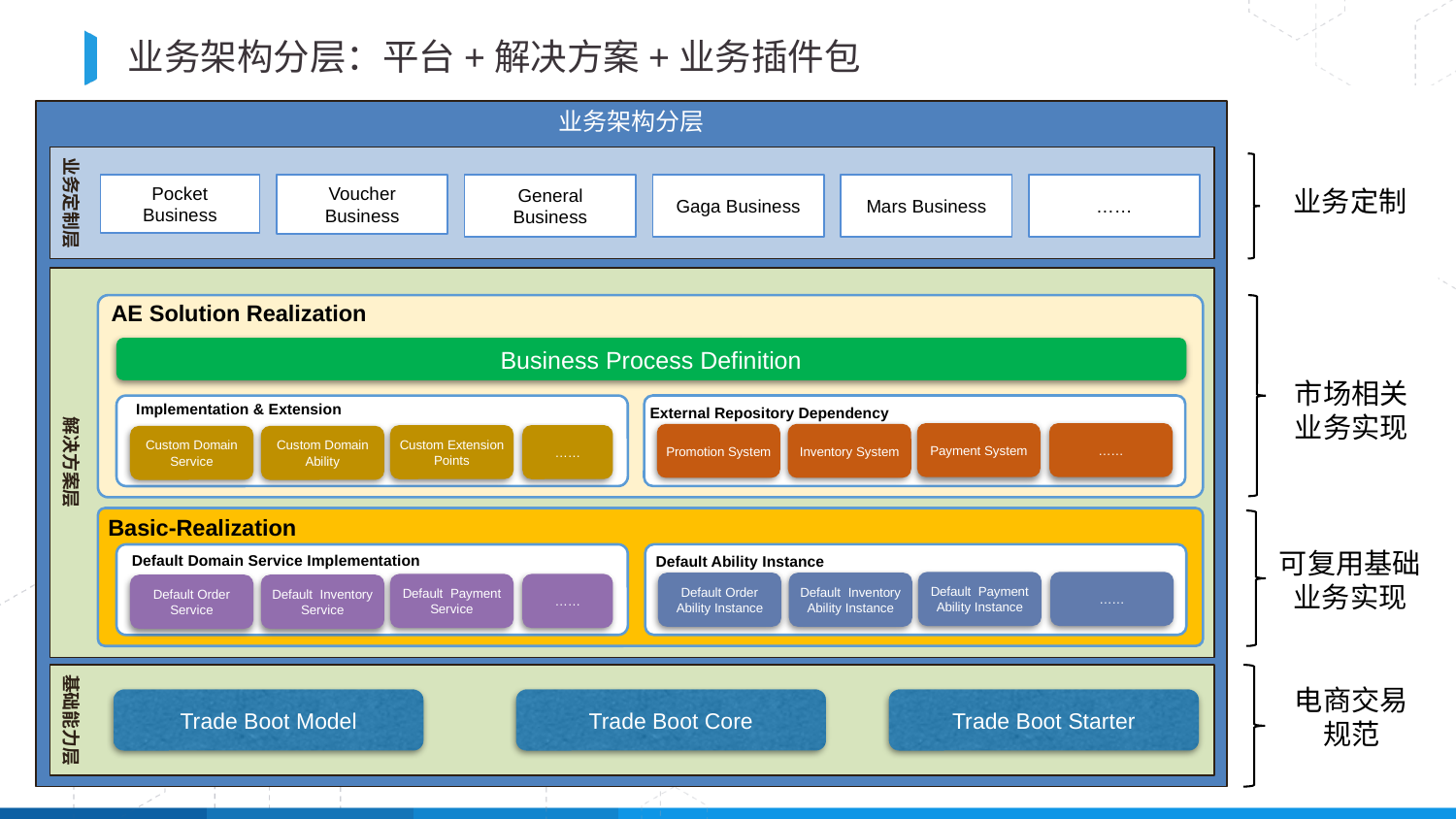

BBAAD9C20180234D78A0072836F0B660B2B9B2061F935B20A7D98B3BB16E2B090B49BA38C1683B0F22C92708C846A7EBD8F9218A91D05B011BBFC2437D7E20D324F7F1AD472396C734AF29576FA249A30800E2C8760242356816D1972599FCB8D9F62691BE3
# 业务架构分层：平台+解决方案+业务插件包

业务架构分层
业务定制层
Pocket Business
Voucher Business
General Business
Gaga Business
Mars Business
……
解决方案层

AE Solution Realization
Business Process Definition

Implementation & Extension
External Repository Dependency
Payment System
……
Promotion System
Inventory System
Custom Extension Points
……
Custom Domain Service
Custom Domain Ability

Basic-Realization

Default Domain Service Implementation
Default Ability Instance
Default  Payment Ability Instance
……
Default Order Ability Instance
Default  Inventory Ability Instance
Default  Payment Service
……
Default Order Service
Default  Inventory Service
基础能力层
Trade Boot Model
Trade Boot Core
Trade Boot Starter

业务定制

市场相关
业务实现

可复用基础
业务实现

电商交易
规范